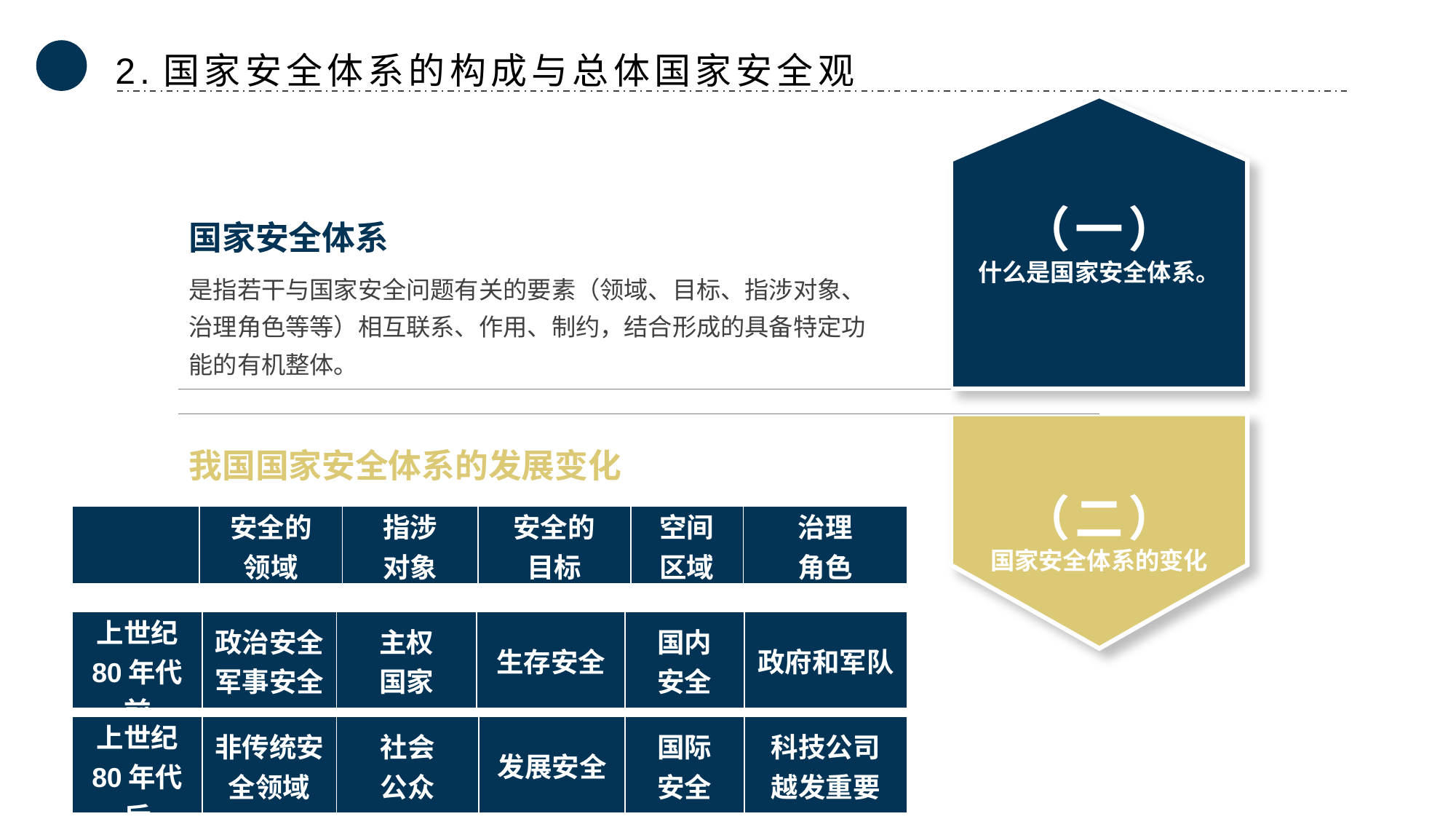

2.国家安全体系的构成与总体国家安全观

（一）
什么是国家安全体系。
国家安全体系
是指若干与国家安全问题有关的要素（领域、目标、指涉对象、治理角色等等）相互联系、作用、制约，结合形成的具备特定功能的有机整体。
（二）
国家安全体系的变化
我国国家安全体系的发展变化
|  | 安全的 领域 | 指涉 对象 | 安全的 目标 | 空间 区域 | 治理 角色 |
| --- | --- | --- | --- | --- | --- |
| 上世纪 80年代前 | 政治安全 军事安全 | 主权 国家 | 生存安全 | 国内 安全 | 政府和军队 |
| --- | --- | --- | --- | --- | --- |
| 上世纪 80年代后 | 非传统安全领域 | 社会 公众 | 发展安全 | 国际 安全 | 科技公司 越发重要 |
| --- | --- | --- | --- | --- | --- |